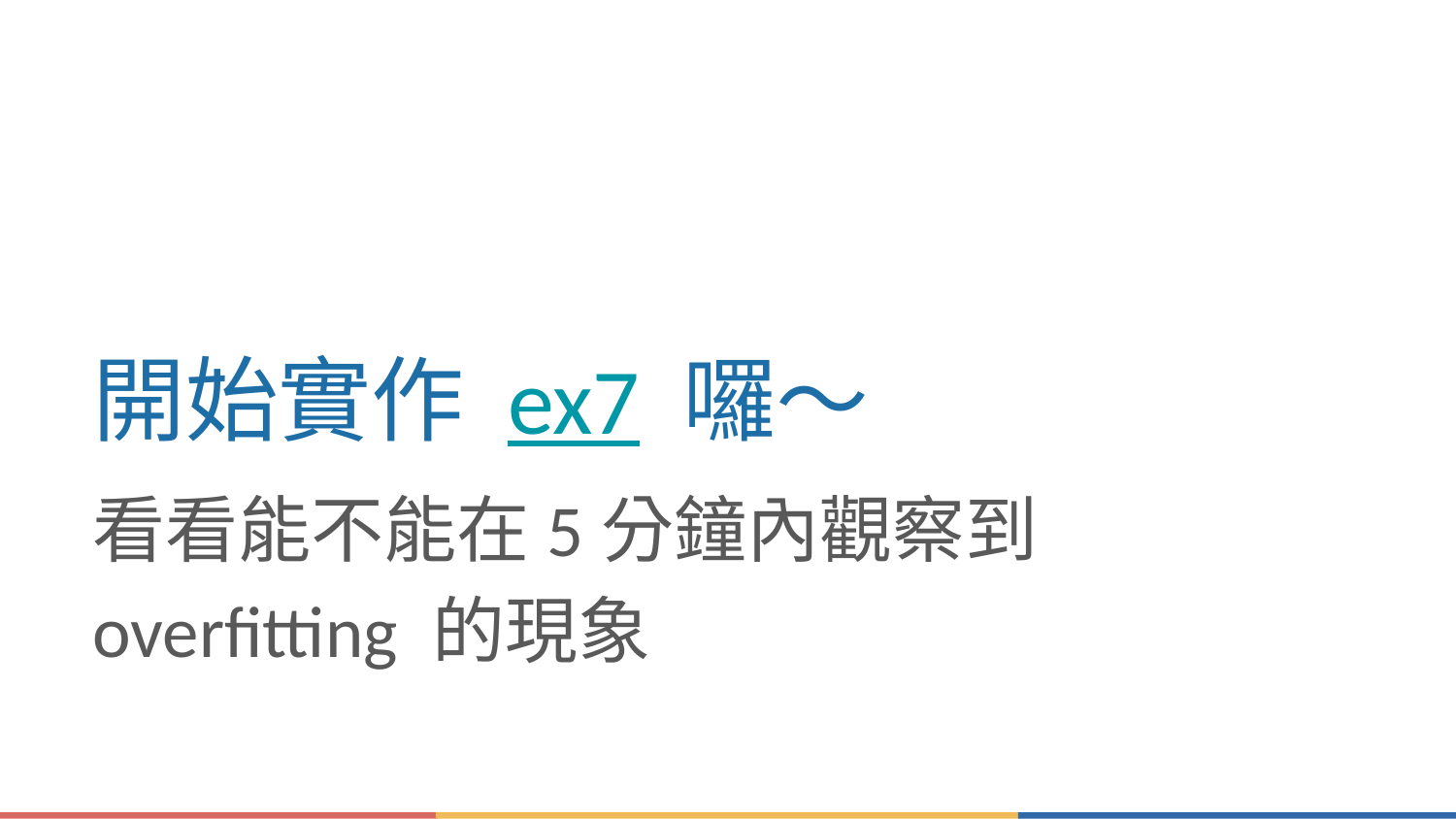

# 開始實作 ex7 囉～
看看能不能在5分鐘內觀察到  overfitting 的現象